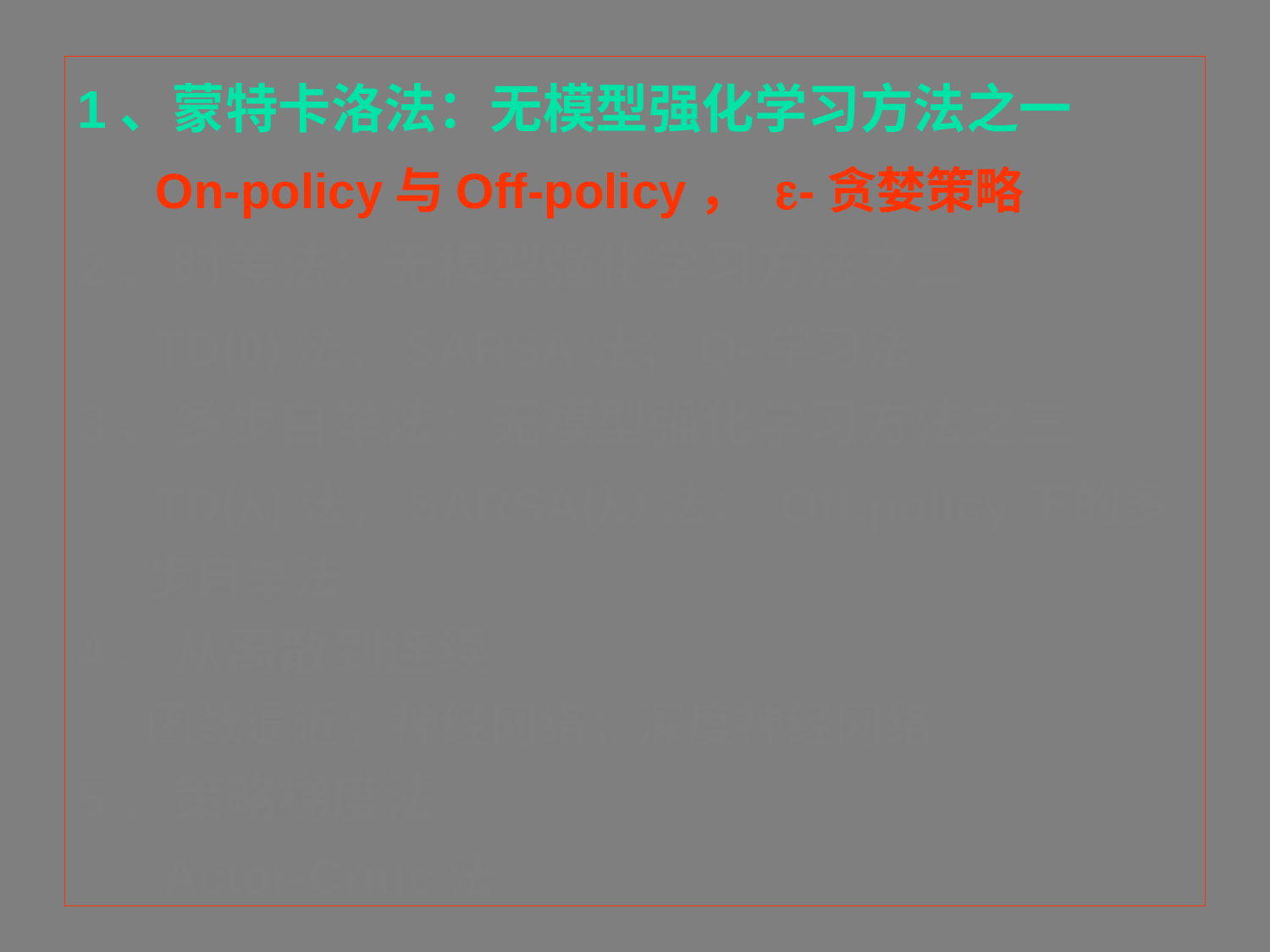

# 1、蒙特卡洛法：无模型强化学习方法之一 On-policy与Off-policy， ε-贪婪策略 2、时差法：无模型强化学习方法之二 TD(0)法，SARSA法；Q-学习法 3、多步自举法：无模型强化学习方法之三 TD(λ)法，SARSA(λ)法； Off-policy下的多 步自举法 4、从离散到连续 函数逼近；神经网络；深度神经网络 5、策略梯度法 Actor-Critic法